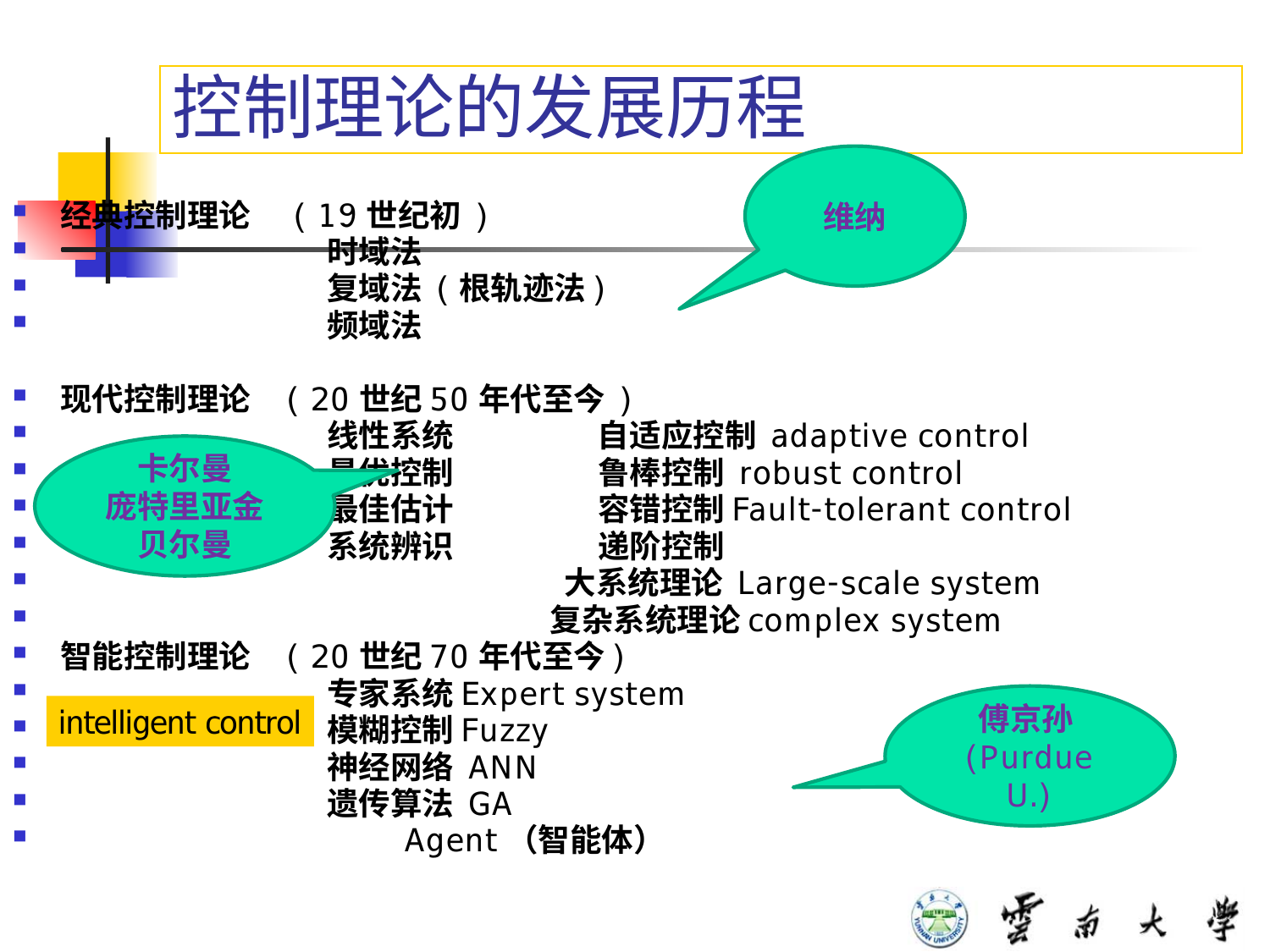

# 控制理论的发展历程
维纳
经典控制理论     ( 19世纪初 )
                                    时域法
                                    复域法 (根轨迹法)
                                    频域法

现代控制理论    ( 20世纪50年代至今 )
                                    线性系统                    自适应控制 adaptive control
                                    最优控制                    鲁棒控制 robust control
                                    最佳估计                    容错控制Fault-tolerant control
                                    系统辨识                    递阶控制
                                                                     大系统理论 Large-scale system
                                                                   复杂系统理论complex system
智能控制理论    ( 20世纪70年代至今)
                                    专家系统Expert system
                                    模糊控制Fuzzy
                                    神经网络 ANN
                                    遗传算法 GA
                                     Agent（智能体）
卡尔曼
庞特里亚金
贝尔曼
傅京孙(Purdue U.)
intelligent control